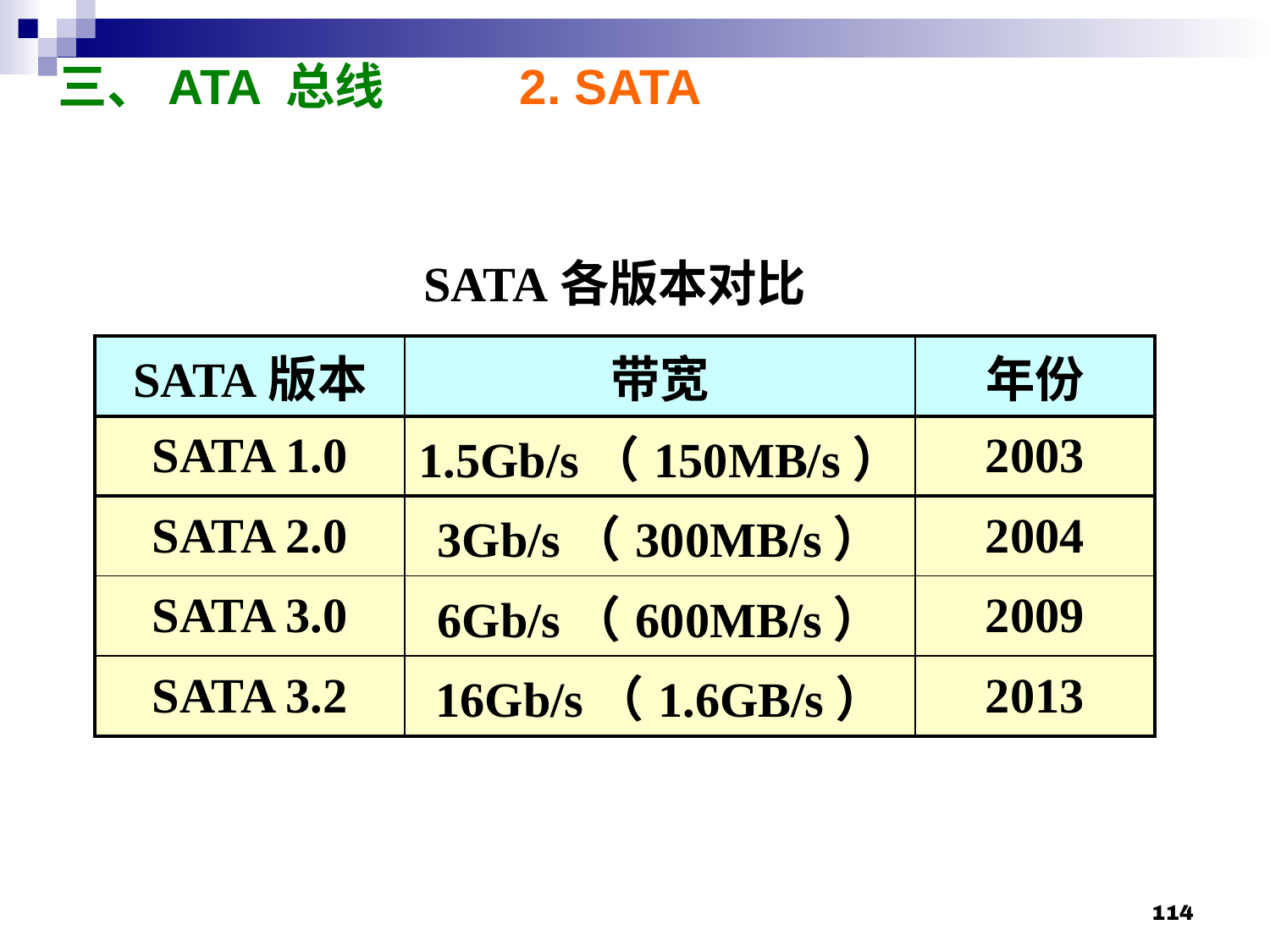

# 三、ATA 总线           2. SATA
SATA各版本对比
| SATA版本 | 带宽 | 年份 |
| --- | --- | --- |
| SATA 1.0 | 1.5Gb/s（150MB/s） | 2003 |
| SATA 2.0 | 3Gb/s（300MB/s） | 2004 |
| SATA 3.0 | 6Gb/s（600MB/s） | 2009 |
| SATA 3.2 | 16Gb/s（1.6GB/s） | 2013 |
114